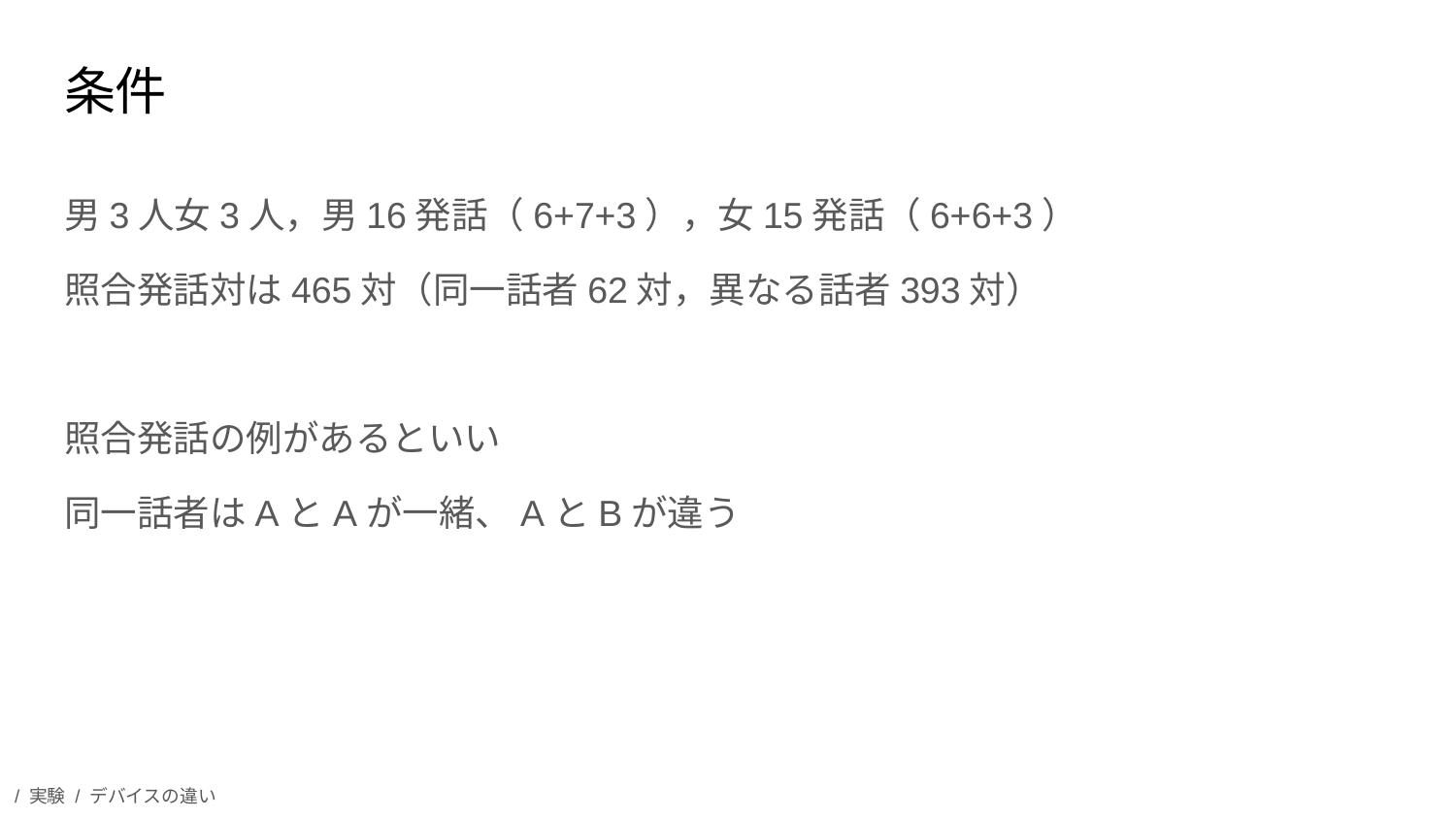

# 条件

男3人女3人，男16発話（6+7+3），女15発話（6+6+3）
照合発話対は465対（同一話者62対，異なる話者393対）

照合発話の例があるといい
同一話者はAとAが一緒、AとBが違う
/ 実験 / デバイスの違い